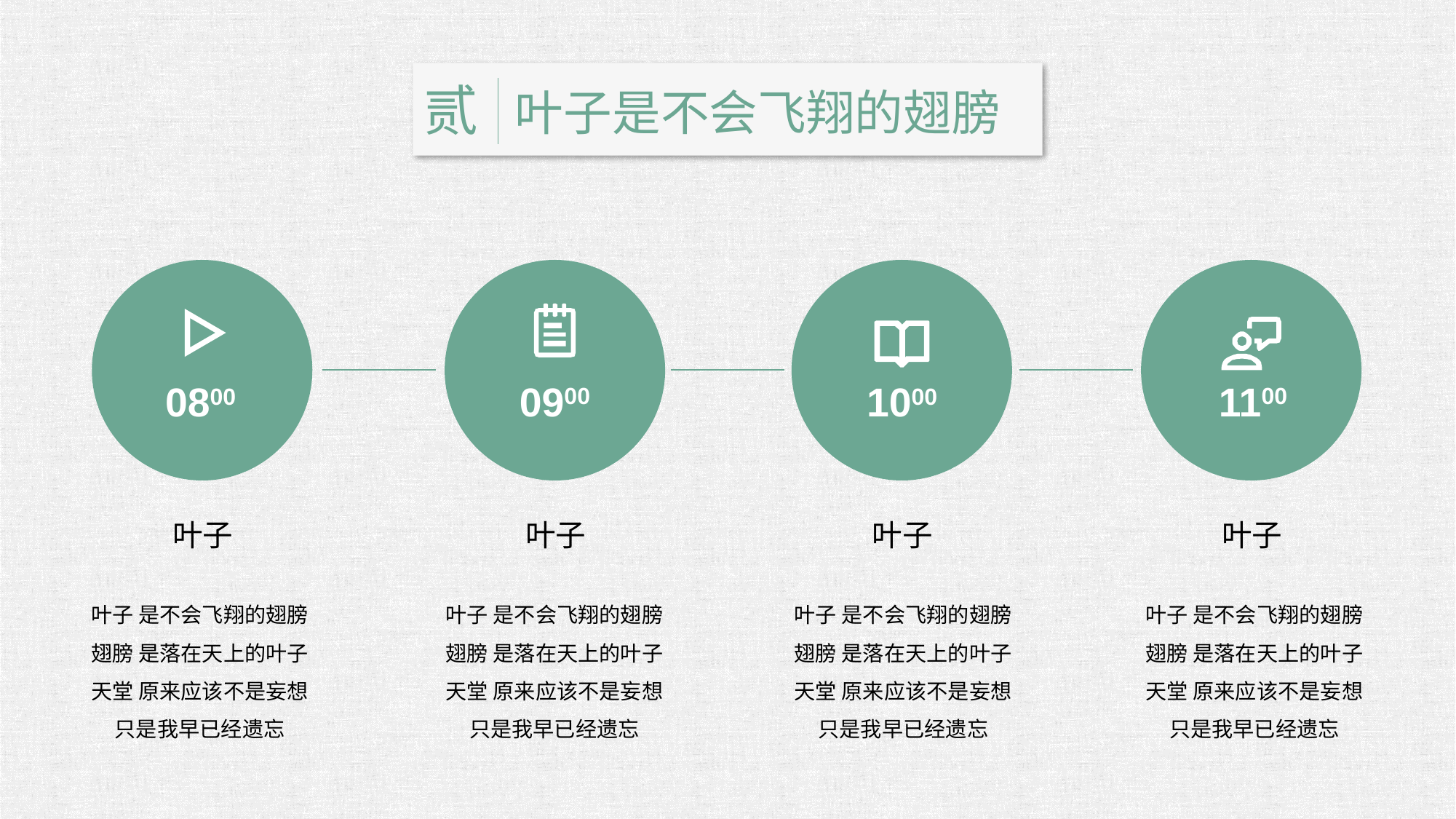

贰     叶子是不会飞翔的翅膀

0900
1100
0800
1000
叶子
叶子
叶子
叶子
叶子 是不会飞翔的翅膀翅膀 是落在天上的叶子天堂 原来应该不是妄想只是我早已经遗忘
叶子 是不会飞翔的翅膀翅膀 是落在天上的叶子天堂 原来应该不是妄想只是我早已经遗忘
叶子 是不会飞翔的翅膀翅膀 是落在天上的叶子天堂 原来应该不是妄想只是我早已经遗忘
叶子 是不会飞翔的翅膀翅膀 是落在天上的叶子天堂 原来应该不是妄想只是我早已经遗忘